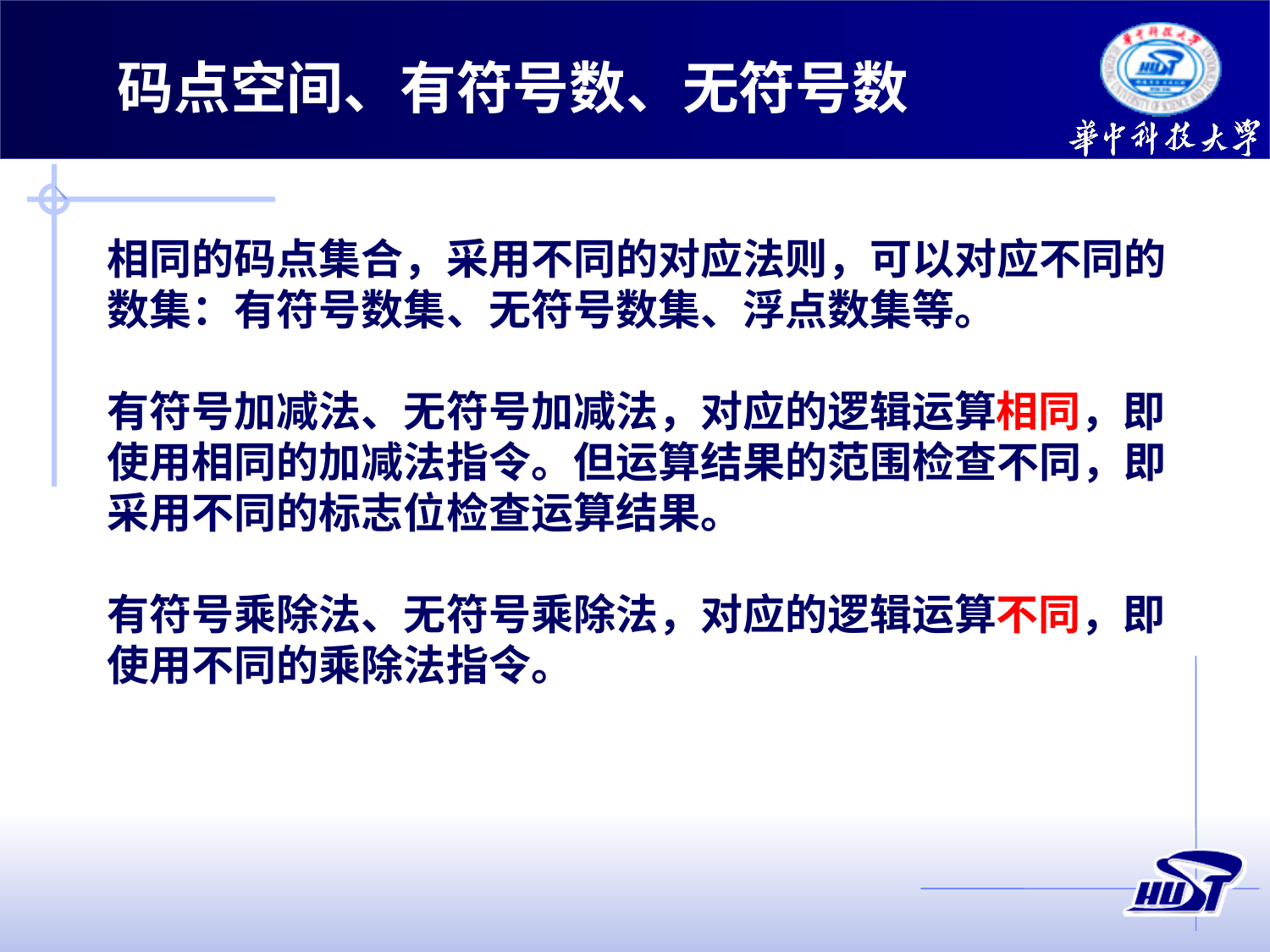

码点空间、有符号数、无符号数
相同的码点集合，采用不同的对应法则，可以对应不同的数集：有符号数集、无符号数集、浮点数集等。

有符号加减法、无符号加减法，对应的逻辑运算相同，即使用相同的加减法指令。但运算结果的范围检查不同，即采用不同的标志位检查运算结果。

有符号乘除法、无符号乘除法，对应的逻辑运算不同，即使用不同的乘除法指令。